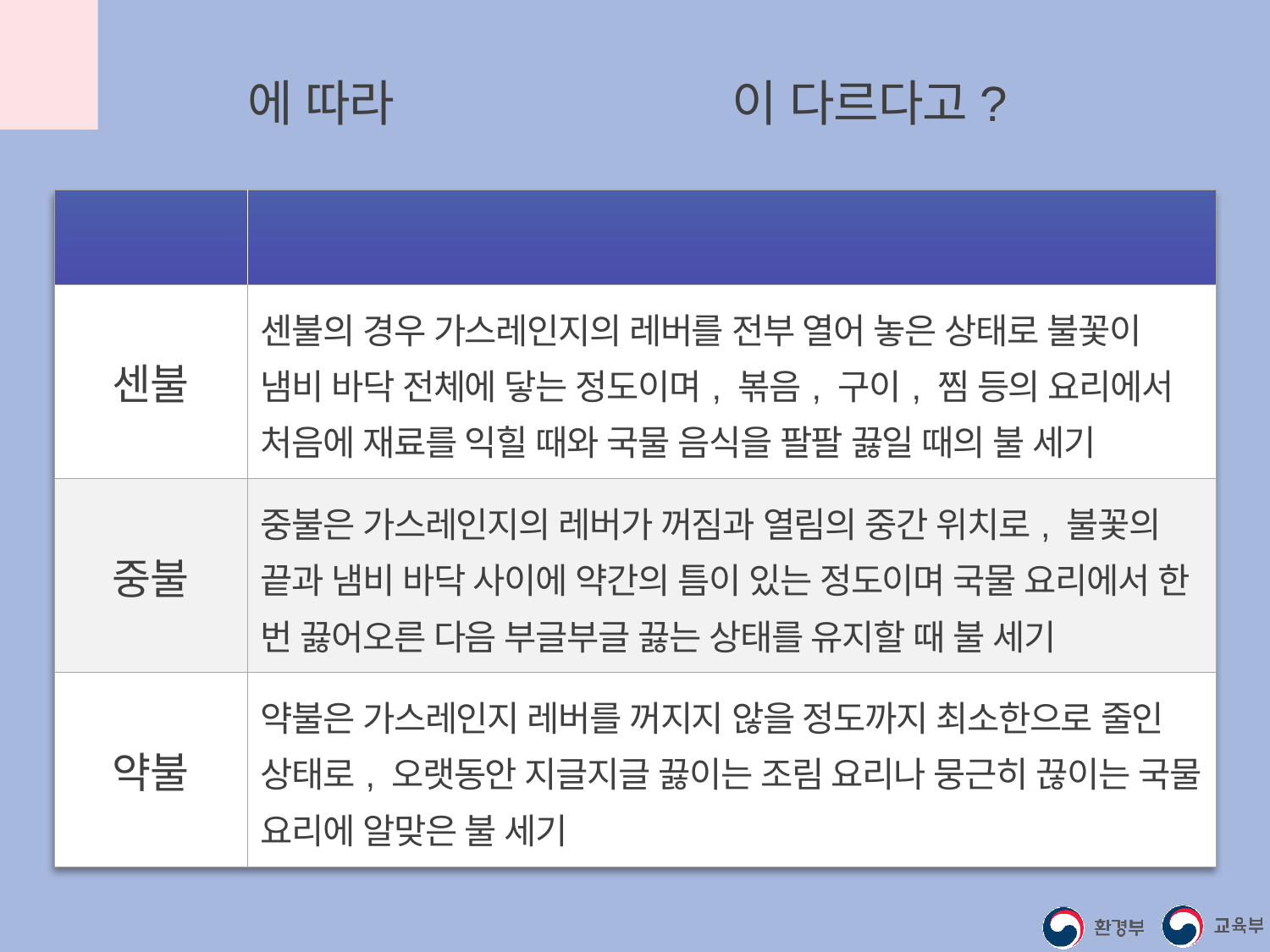

조리법에 따라 온실가스 배출량이 다르다고?
| 구분 | 내용 |
| --- | --- |
| 센불 | 센불의 경우 가스레인지의 레버를 전부 열어 놓은 상태로 불꽃이 냄비 바닥 전체에 닿는 정도이며, 볶음, 구이, 찜 등의 요리에서 처음에 재료를 익힐 때와 국물 음식을 팔팔 끓일 때의 불 세기 |
| 중불 | 중불은 가스레인지의 레버가 꺼짐과 열림의 중간 위치로, 불꽃의 끝과 냄비 바닥 사이에 약간의 틈이 있는 정도이며 국물 요리에서 한 번 끓어오른 다음 부글부글 끓는 상태를 유지할 때 불 세기 |
| 약불 | 약불은 가스레인지 레버를 꺼지지 않을 정도까지 최소한으로 줄인 상태로, 오랫동안 지글지글 끓이는 조림 요리나 뭉근히 끊이는 국물 요리에 알맞은 불 세기 |